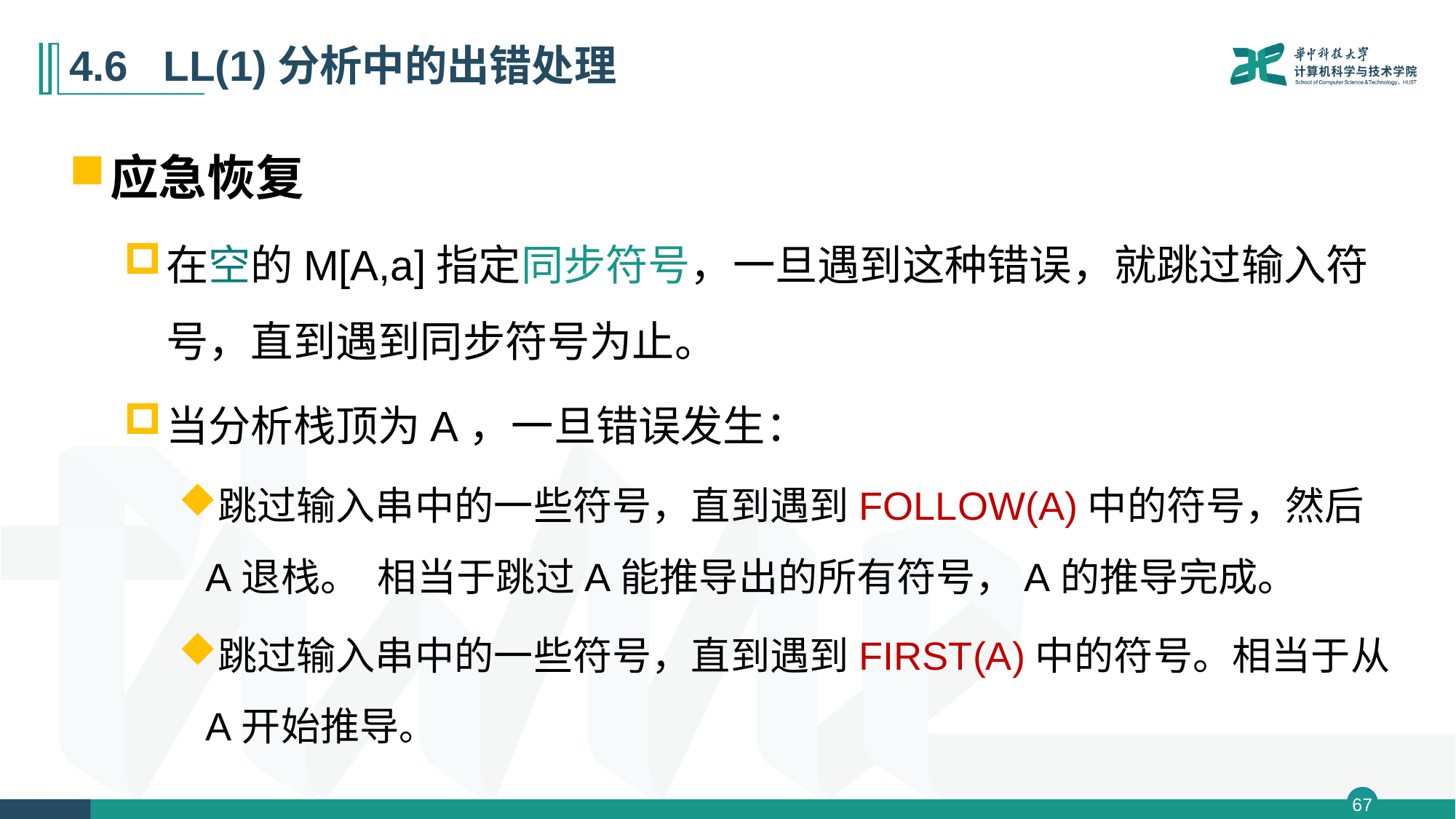

# 4.6   LL(1)分析中的出错处理
应急恢复
在空的M[A,a]指定同步符号，一旦遇到这种错误，就跳过输入符号，直到遇到同步符号为止。
当分析栈顶为A，一旦错误发生：
跳过输入串中的一些符号，直到遇到FOLLOW(A)中的符号，然后A退栈。  相当于跳过A能推导出的所有符号，A的推导完成。
跳过输入串中的一些符号，直到遇到FIRST(A)中的符号。相当于从A开始推导。